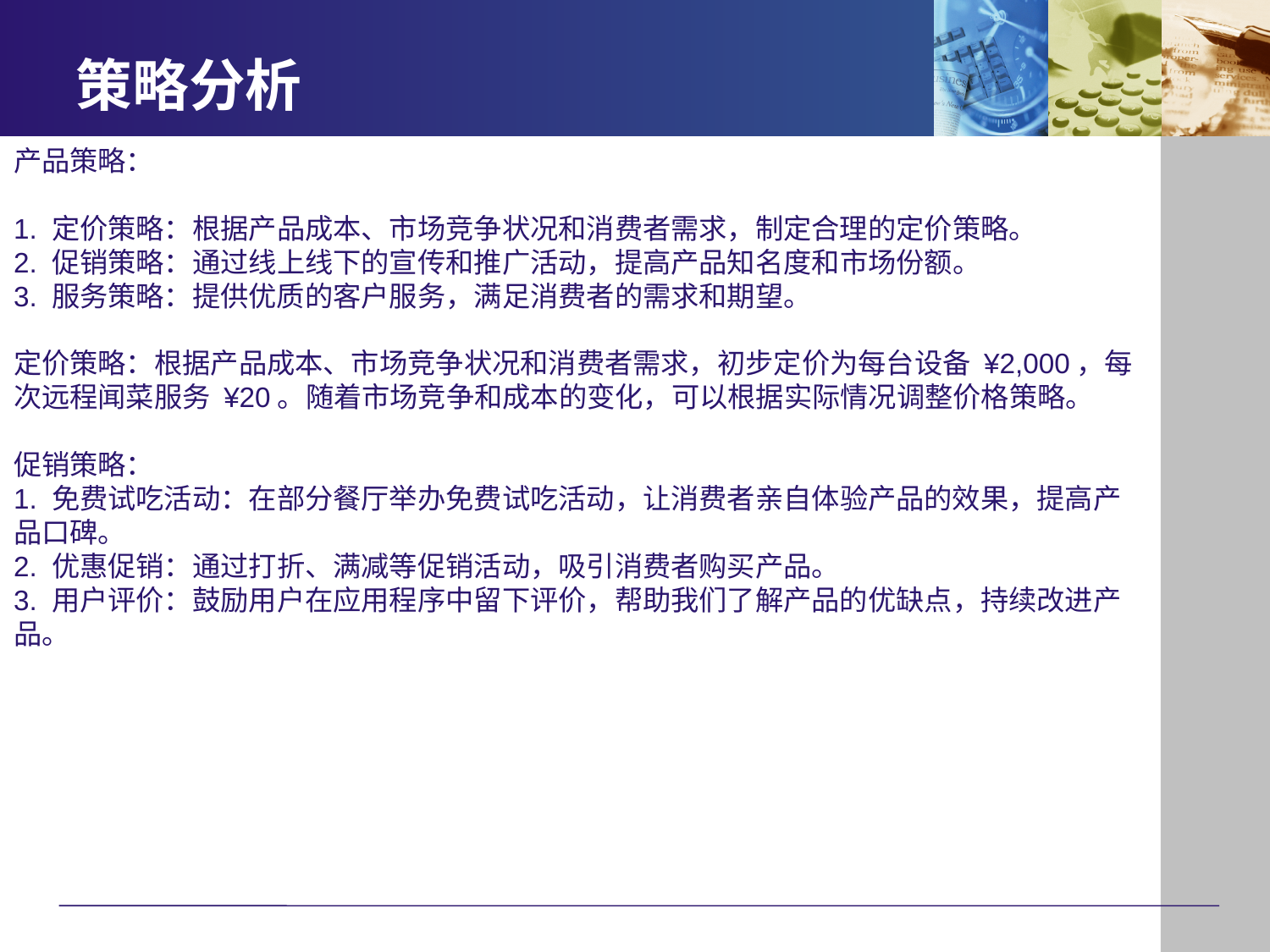

# 策略分析
产品策略：

1. 定价策略：根据产品成本、市场竞争状况和消费者需求，制定合理的定价策略。
2. 促销策略：通过线上线下的宣传和推广活动，提高产品知名度和市场份额。
3. 服务策略：提供优质的客户服务，满足消费者的需求和期望。

定价策略：根据产品成本、市场竞争状况和消费者需求，初步定价为每台设备 ¥2,000，每次远程闻菜服务 ¥20。随着市场竞争和成本的变化，可以根据实际情况调整价格策略。

促销策略：
1. 免费试吃活动：在部分餐厅举办免费试吃活动，让消费者亲自体验产品的效果，提高产品口碑。
2. 优惠促销：通过打折、满减等促销活动，吸引消费者购买产品。
3. 用户评价：鼓励用户在应用程序中留下评价，帮助我们了解产品的优缺点，持续改进产品。